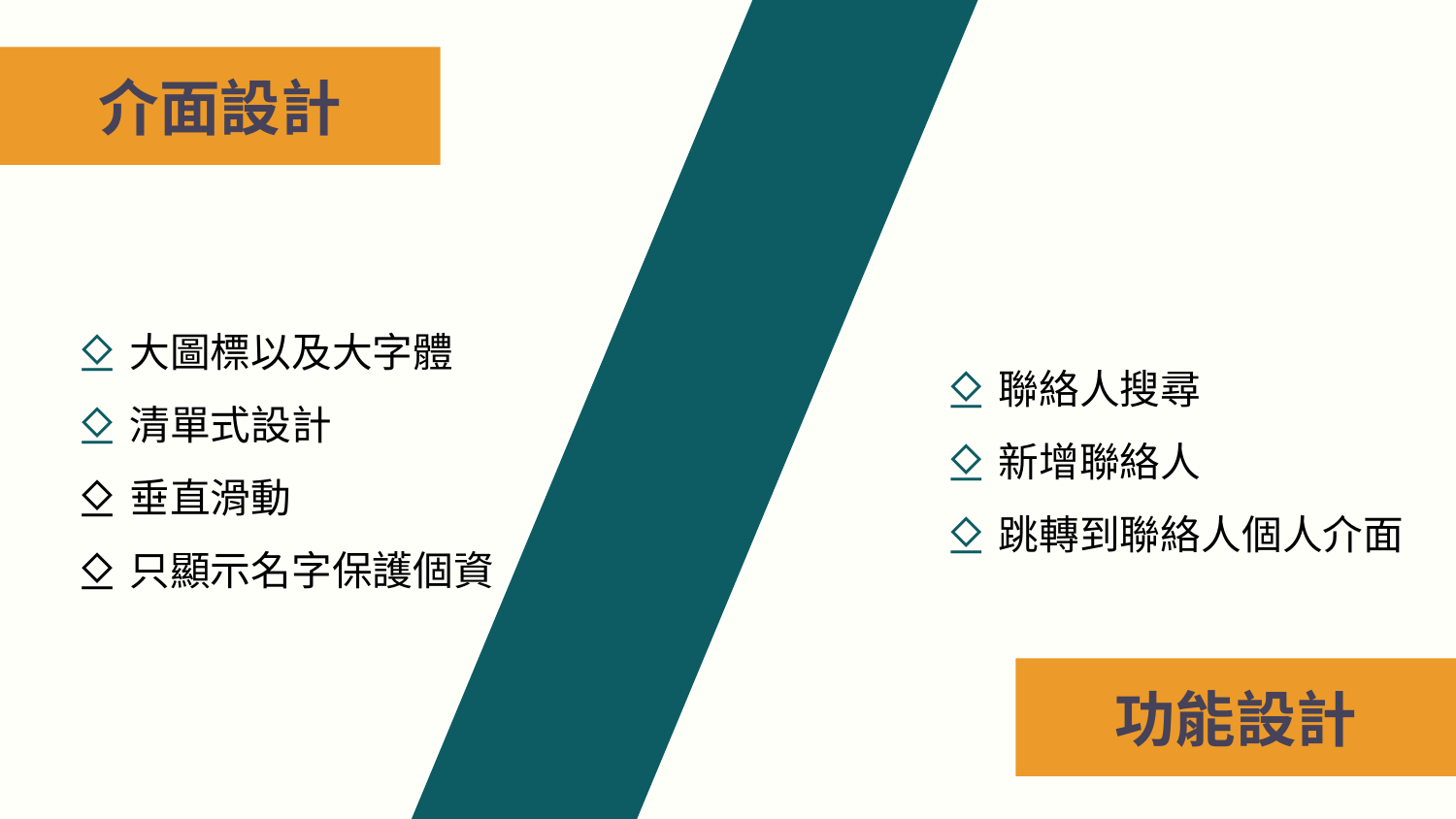

介面設計
大圖標以及大字體
清單式設計
垂直滑動
只顯示名字保護個資
聯絡人搜尋
新增聯絡人
跳轉到聯絡人個人介面
功能設計